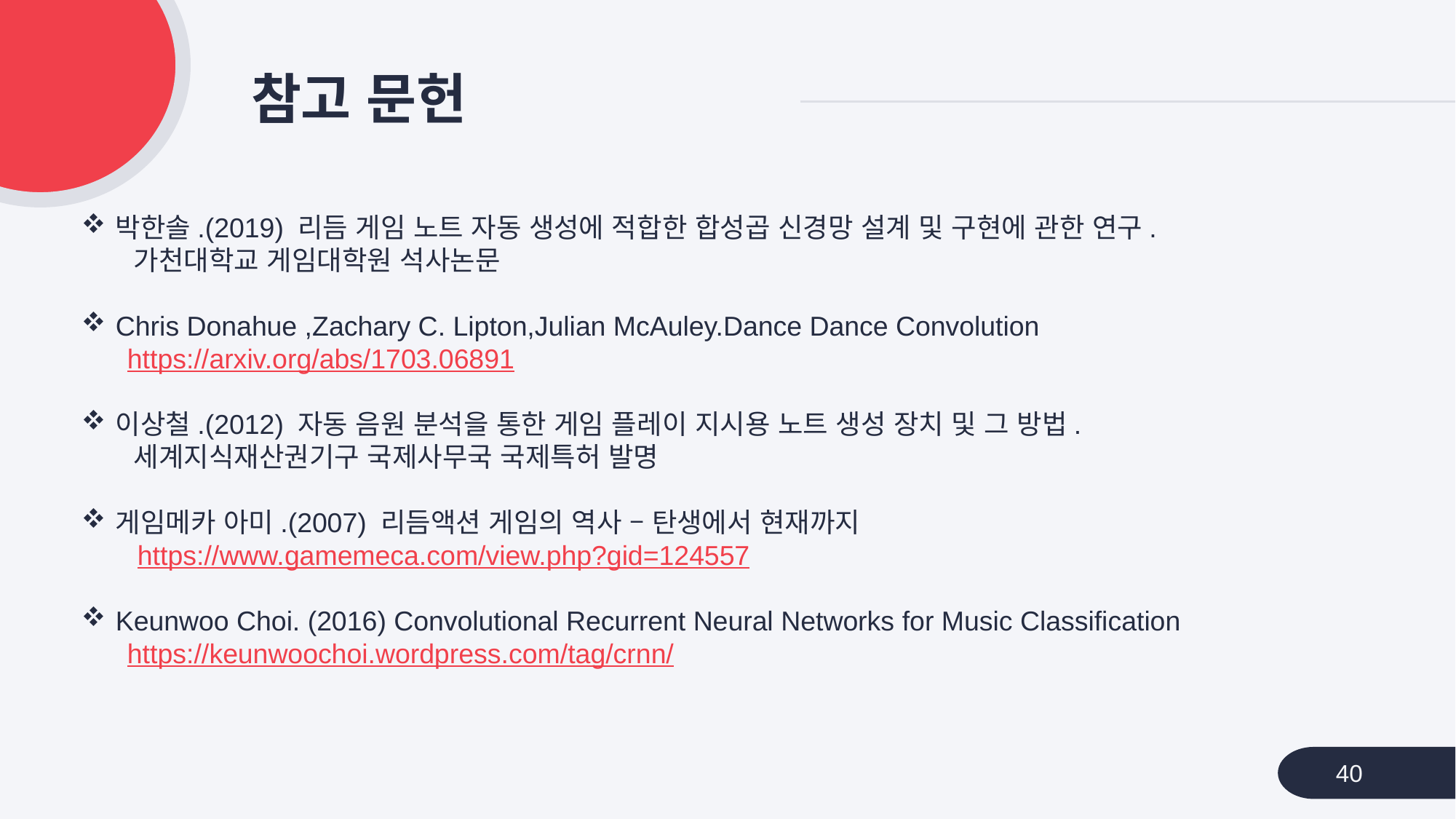

# 참고 문헌
박한솔.(2019) 리듬 게임 노트 자동 생성에 적합한 합성곱 신경망 설계 및 구현에 관한 연구.
      가천대학교 게임대학원 석사논문

Chris Donahue ,Zachary C. Lipton,Julian McAuley.Dance Dance Convolution
      https://arxiv.org/abs/1703.06891

이상철.(2012) 자동 음원 분석을 통한 게임 플레이 지시용 노트 생성 장치 및 그 방법.
      세계지식재산권기구 국제사무국 국제특허 발명

게임메카 아미.(2007) 리듬액션 게임의 역사 – 탄생에서 현재까지
  https://www.gamemeca.com/view.php?gid=124557

Keunwoo Choi. (2016) Convolutional Recurrent Neural Networks for Music Classification
      https://keunwoochoi.wordpress.com/tag/crnn/

40